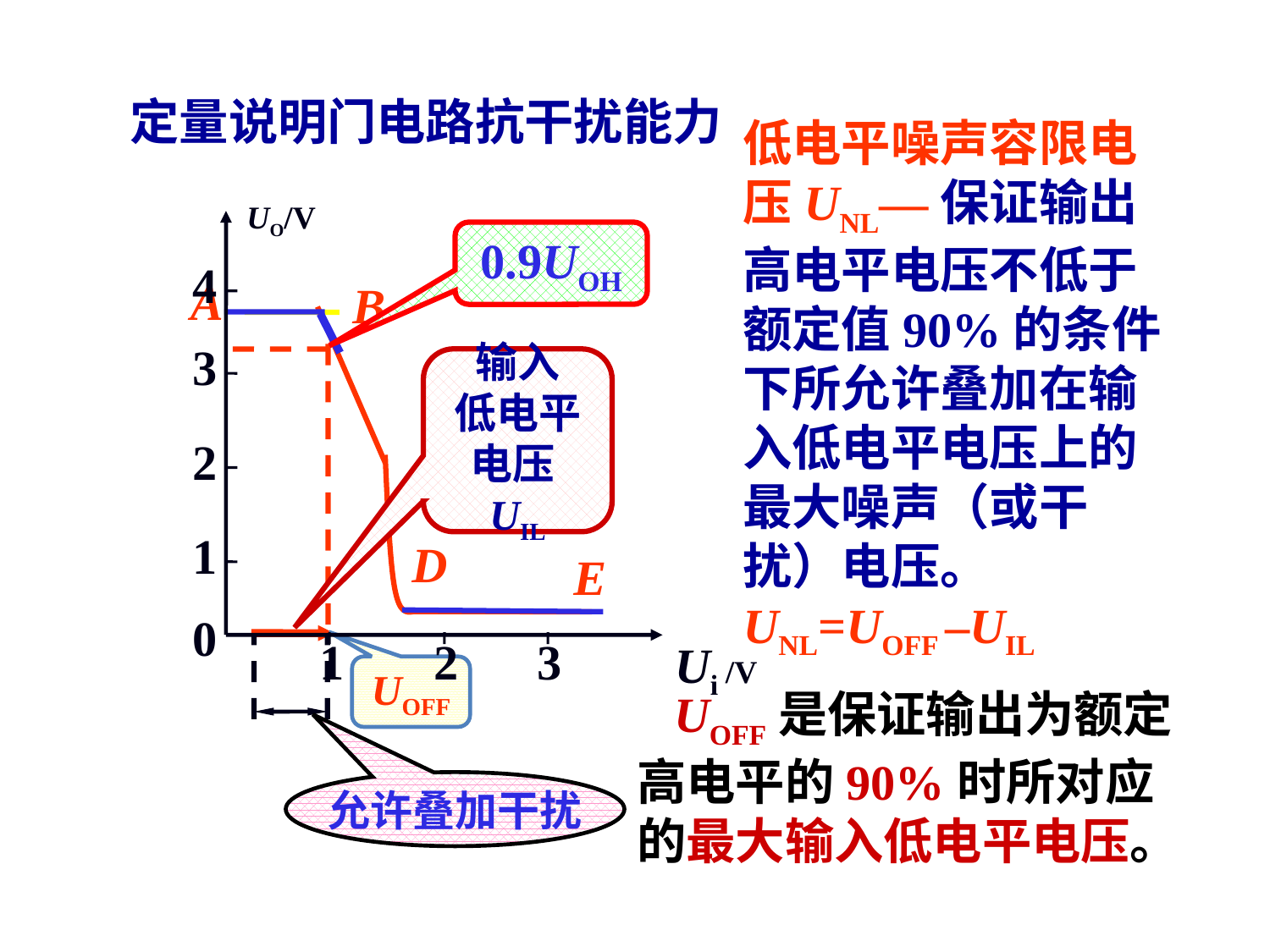

定量说明门电路抗干扰能力
低电平噪声容限电压UNL—保证输出高电平电压不低于额定值90%的条件下所允许叠加在输入低电平电压上的最大噪声（或干扰）电压。
UNL=UOFF –UIL
UO/V

4
3
2
1
0
1
2
3

   Ui /V
0.9UOH
A
B

输入
低电平
电压UIL

D
E

UOFF
   UOFF是保证输出为额定高电平的90%时所对应的最大输入低电平电压。
允许叠加干扰